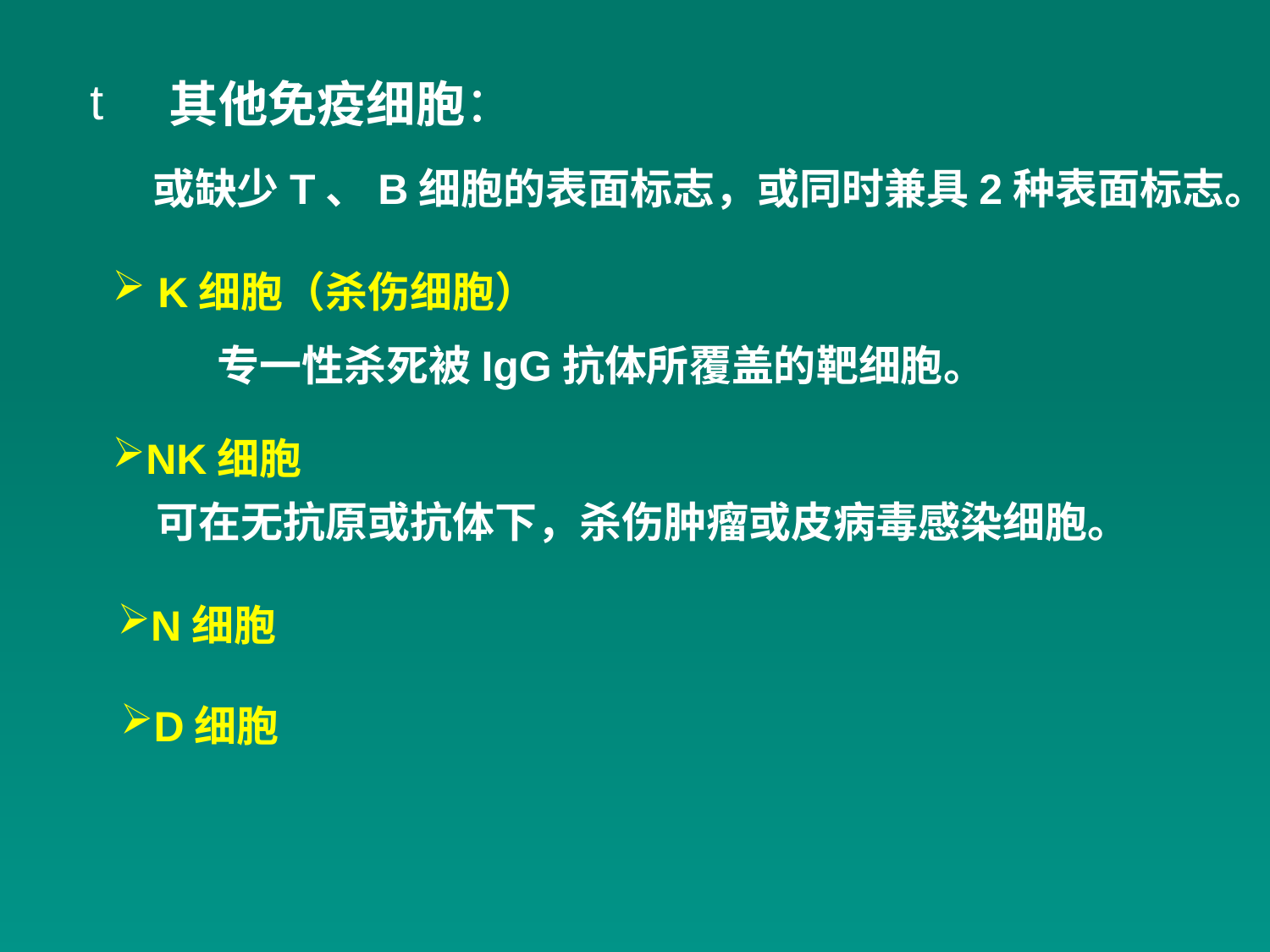

其他免疫细胞：
或缺少T、B细胞的表面标志，或同时兼具2种表面标志。
 K细胞（杀伤细胞）
专一性杀死被IgG抗体所覆盖的靶细胞。
NK细胞
可在无抗原或抗体下，杀伤肿瘤或皮病毒感染细胞。
N细胞
D细胞